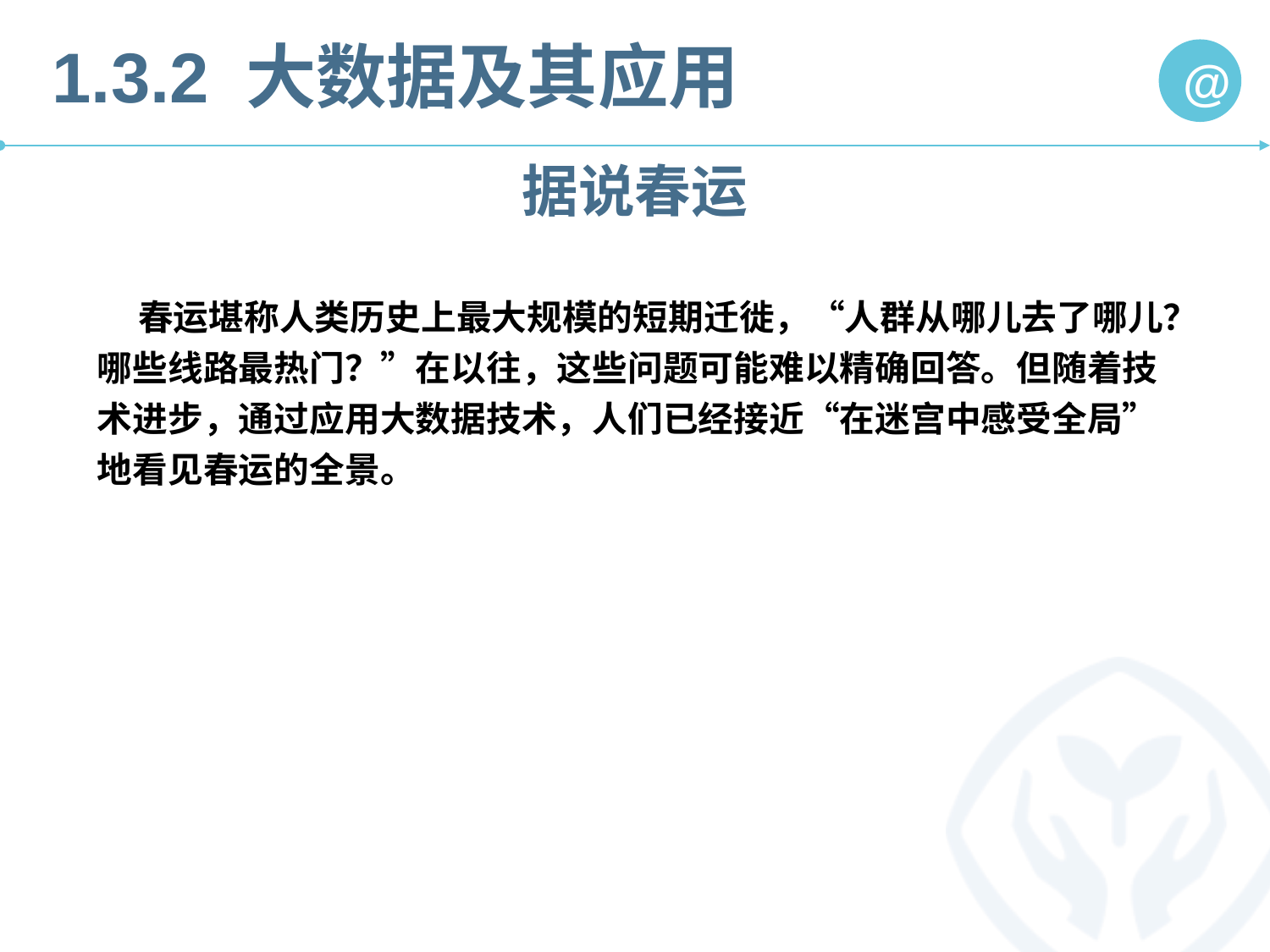

据说春运
    春运堪称人类历史上最大规模的短期迁徙，“人群从哪儿去了哪儿？哪些线路最热门？”在以往，这些问题可能难以精确回答。但随着技术进步，通过应用大数据技术，人们已经接近“在迷宫中感受全局”地看见春运的全景。